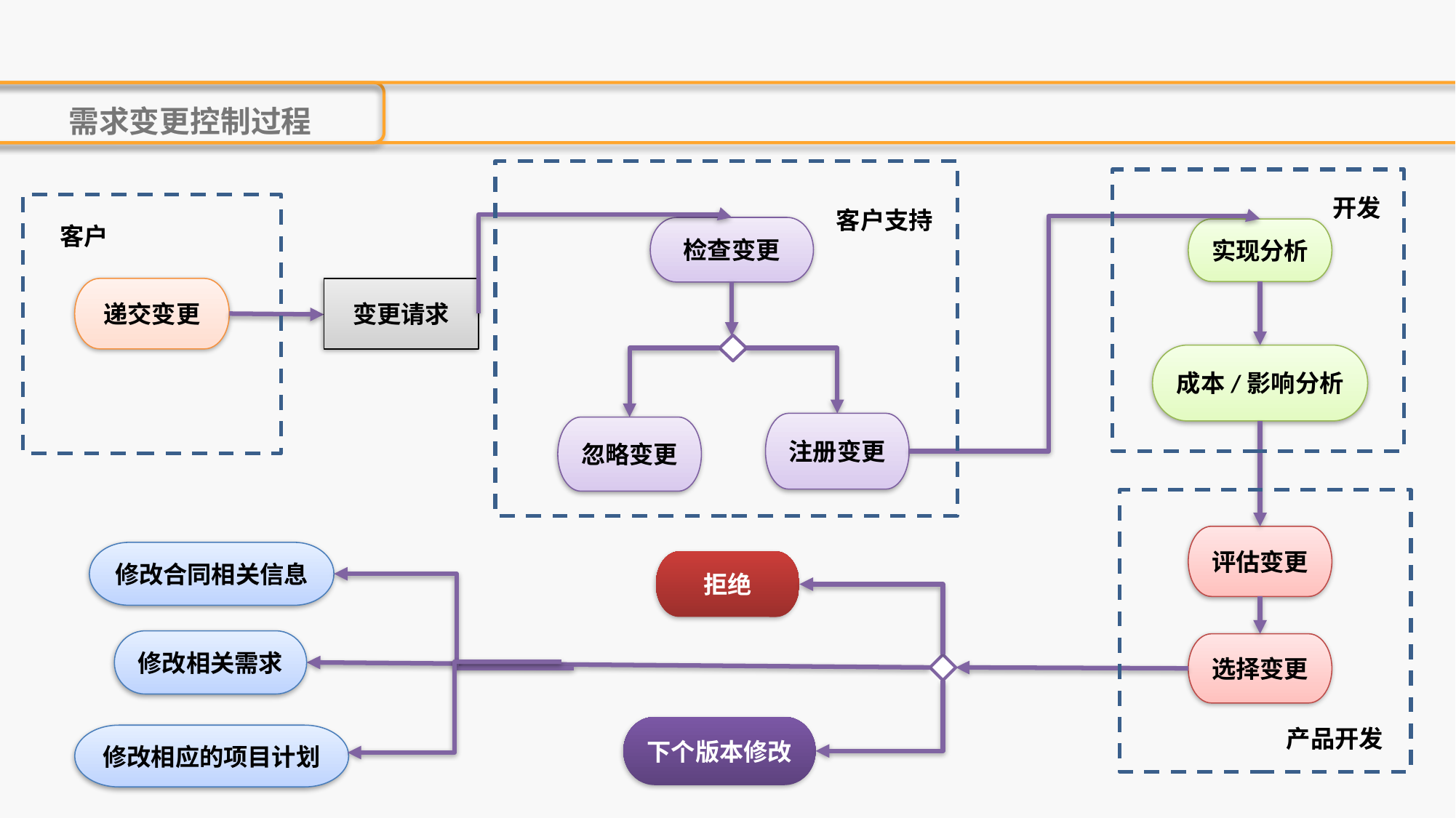

需求变更控制过程

开发

客户
客户支持
检查变更
实现分析
递交变更
变更请求

成本/影响分析
注册变更
忽略变更

评估变更
修改合同相关信息
拒绝
修改相关需求
选择变更

下个版本修改
产品开发
修改相应的项目计划